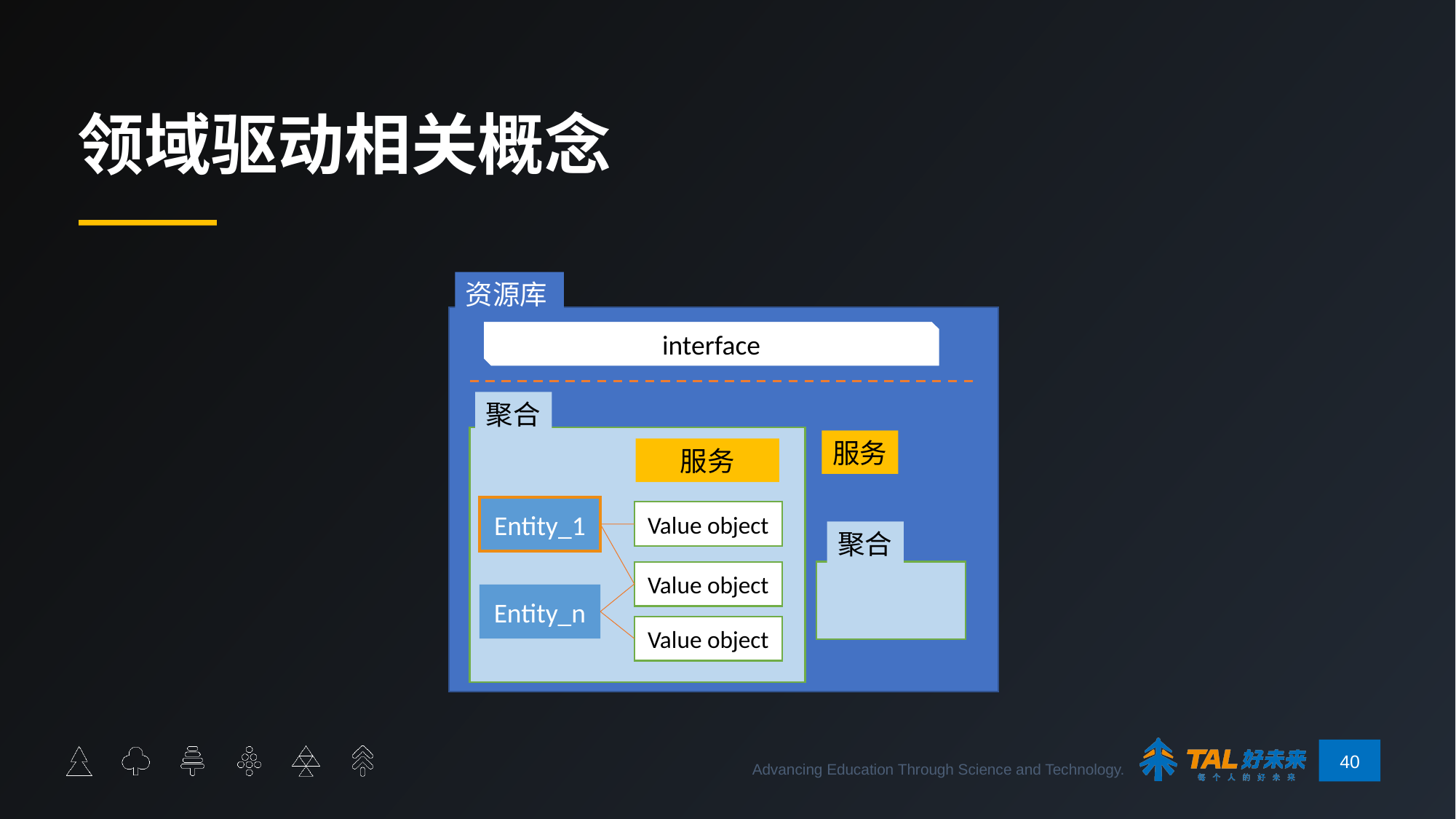

# 领域驱动相关概念

资源库

interface
聚合

服务
服务
Entity_1
Value object
聚合

Value object
Entity_n
Value object
40